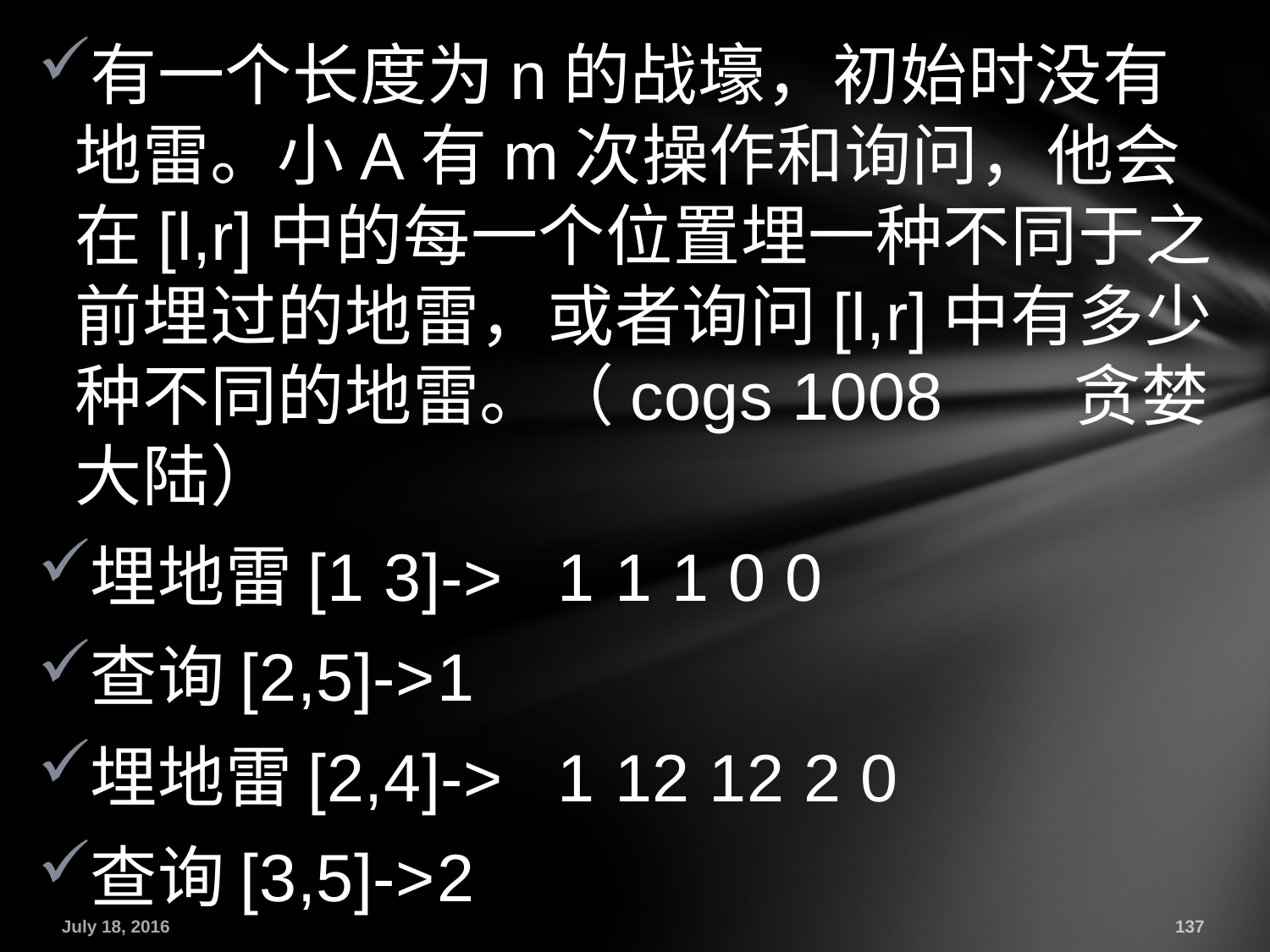

有一个长度为n的战壕，初始时没有地雷。小A有m次操作和询问，他会在[l,r]中的每一个位置埋一种不同于之前埋过的地雷，或者询问[l,r]中有多少种不同的地雷。（cogs 1008      贪婪大陆）
埋地雷[1 3]->	1 1 1 0 0
查询[2,5]->	1
埋地雷[2,4]->	1 12 12 2 0
查询[3,5]->	2

July 18, 2016

137